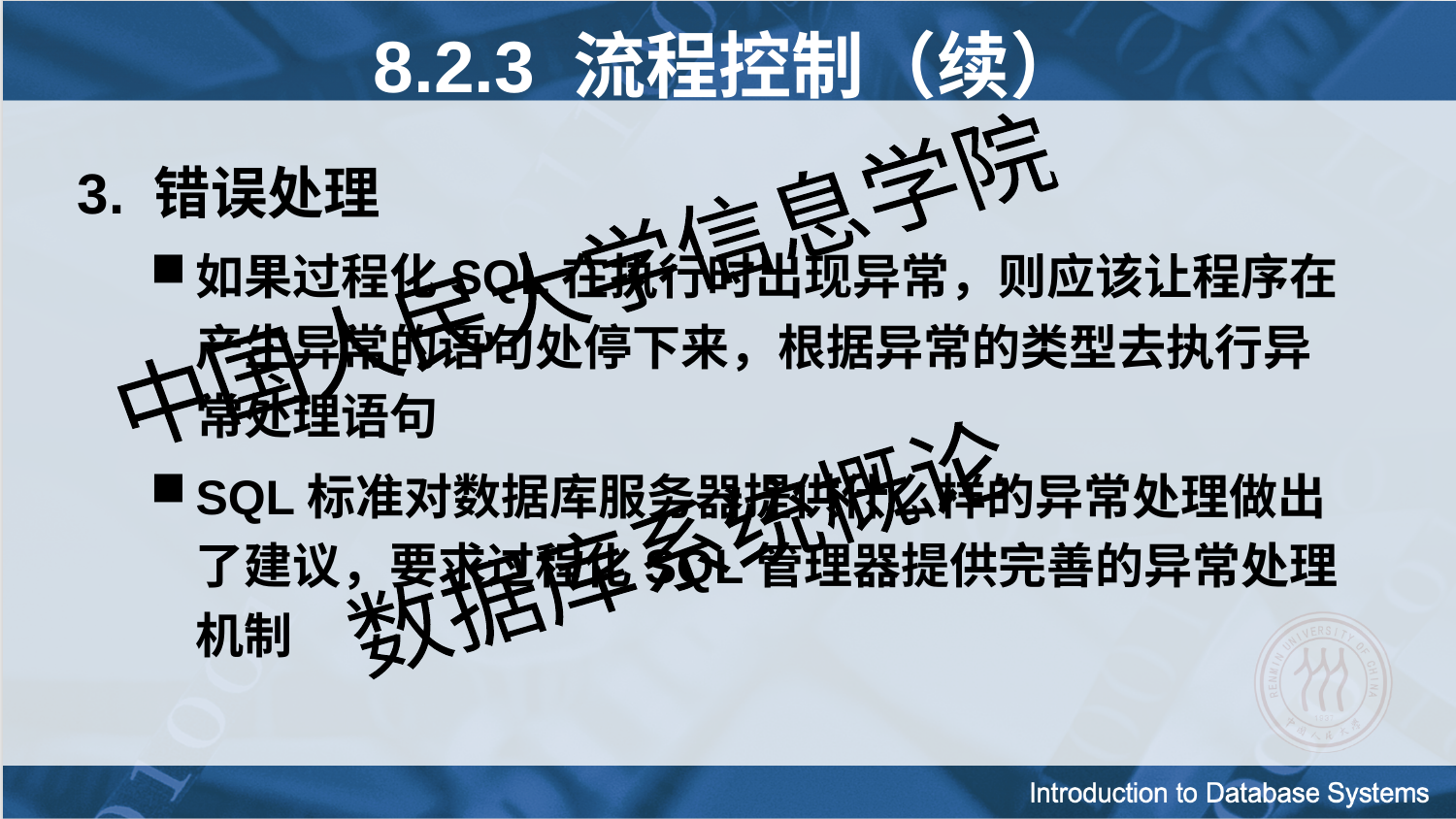

8.2.3 流程控制（续）
3. 错误处理
如果过程化SQL在执行时出现异常，则应该让程序在产生异常的语句处停下来，根据异常的类型去执行异常处理语句
SQL标准对数据库服务器提供什么样的异常处理做出了建议，要求过程化SQL管理器提供完善的异常处理机制